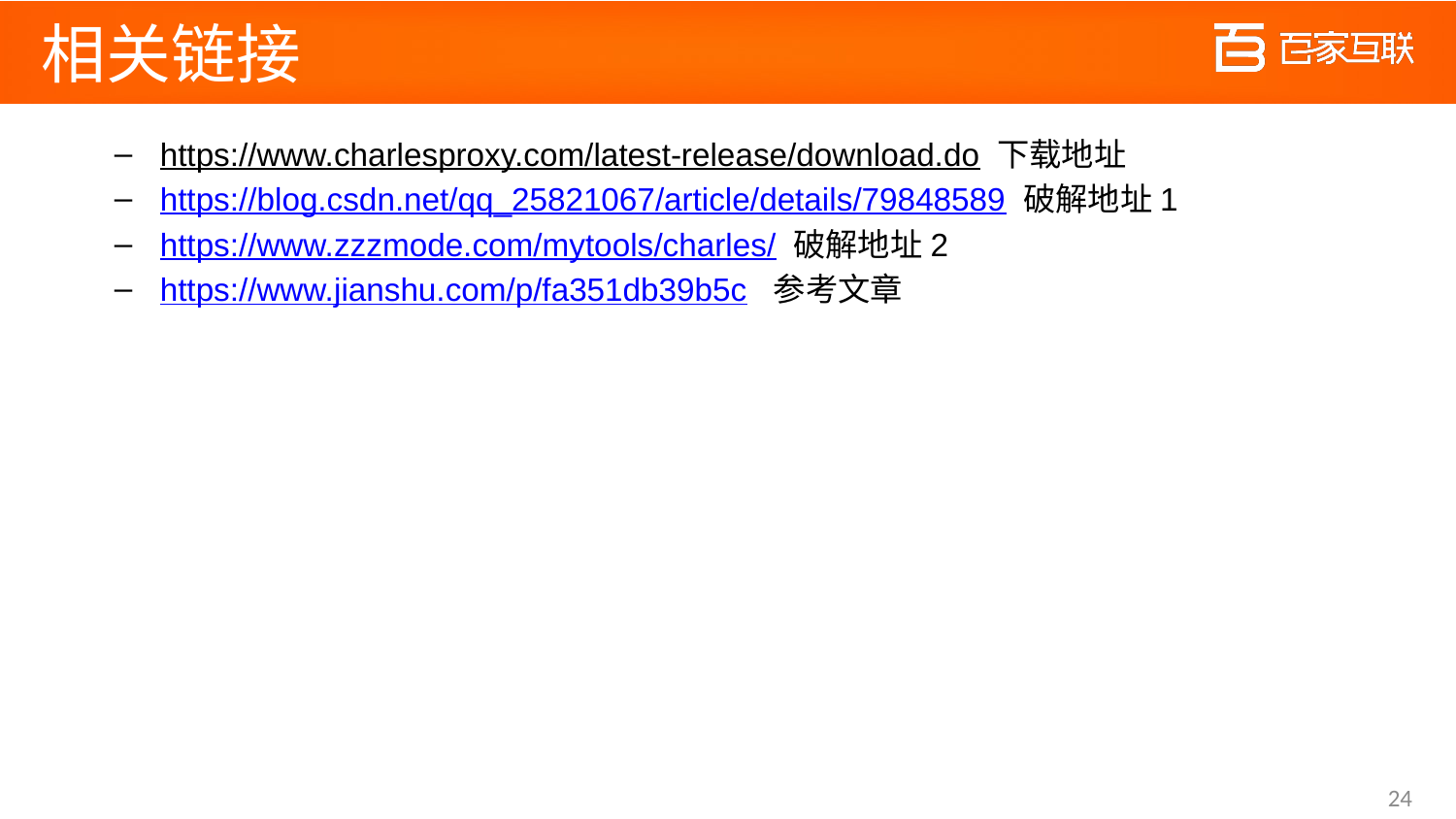

# 相关链接
https://www.charlesproxy.com/latest-release/download.do 下载地址
https://blog.csdn.net/qq_25821067/article/details/79848589 破解地址1
https://www.zzzmode.com/mytools/charles/ 破解地址2
https://www.jianshu.com/p/fa351db39b5c  参考文章

24